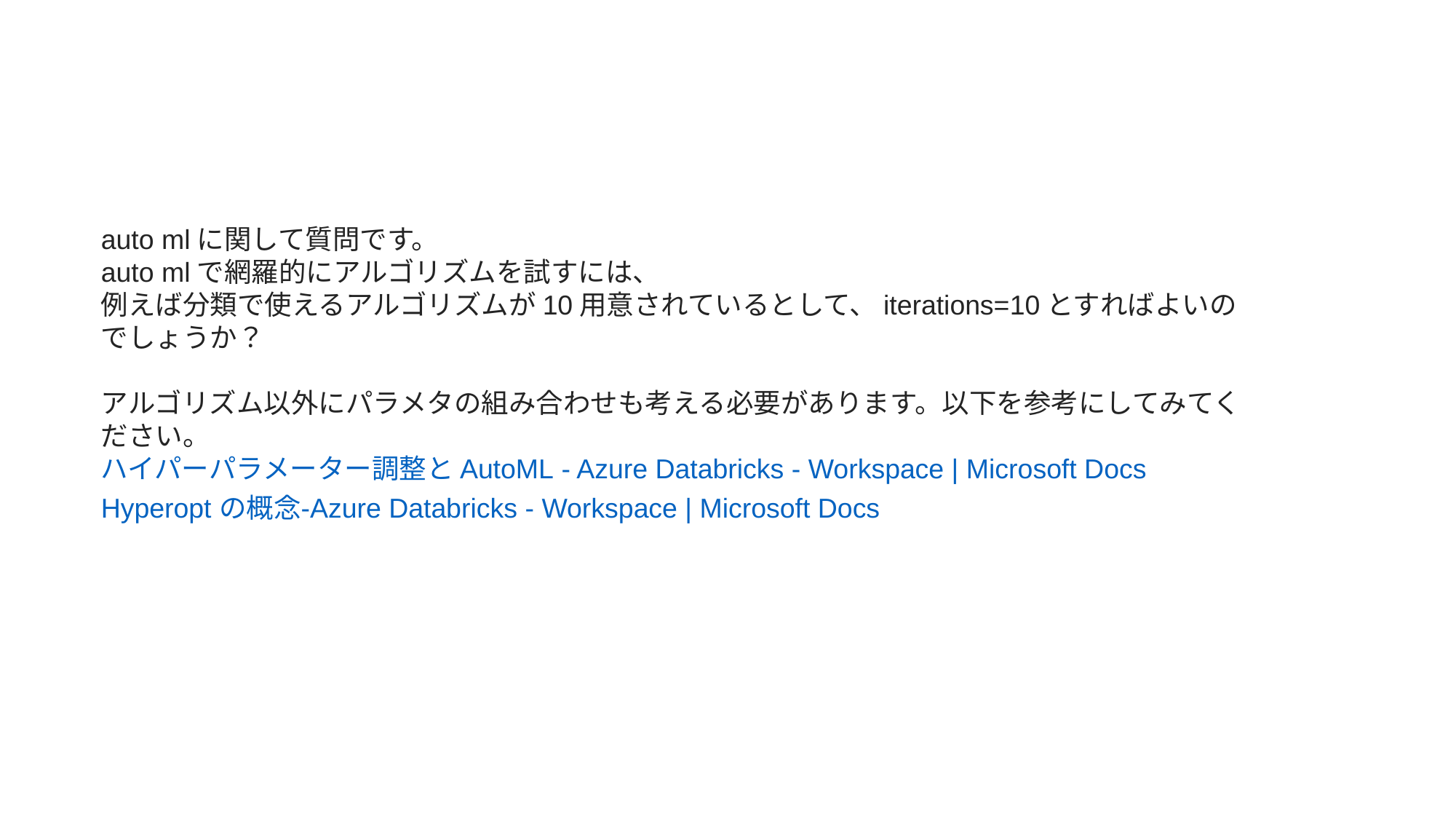

#
auto mlに関して質問です。
auto mlで網羅的にアルゴリズムを試すには、
例えば分類で使えるアルゴリズムが10用意されているとして、iterations=10とすればよいのでしょうか？

アルゴリズム以外にパラメタの組み合わせも考える必要があります。以下を参考にしてみてください。
ハイパーパラメーター調整と AutoML - Azure Databricks - Workspace | Microsoft Docs
Hyperopt の概念-Azure Databricks - Workspace | Microsoft Docs